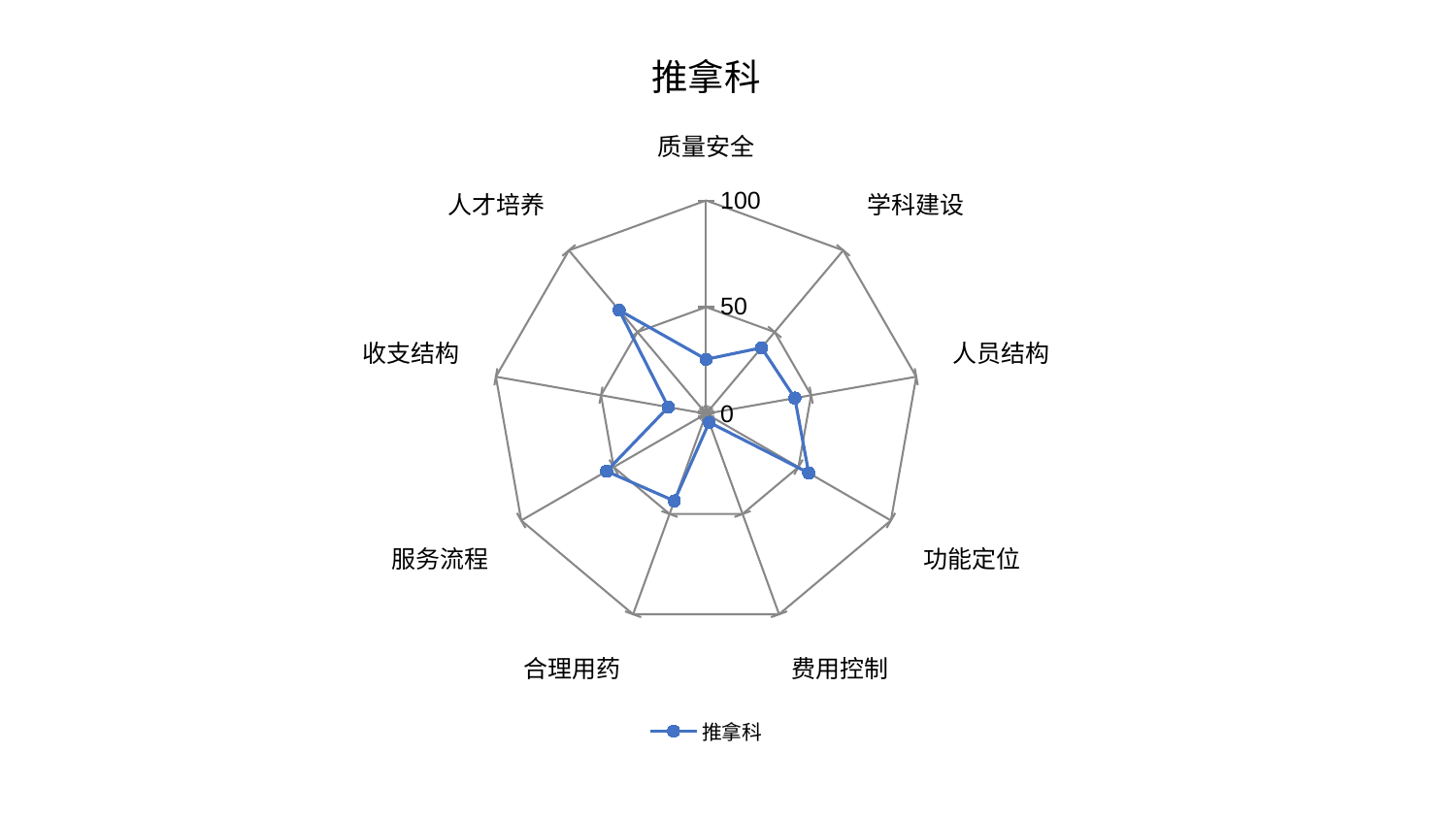

### Chart: 推拿科

| Category | 推拿科 |
|---|---|
| 质量安全 | 25.53605211076821 |
| 学科建设 | 40.437081208096394 |
| 人员结构 | 42.25467598576368 |
| 功能定位 | 55.5545612518397 |
| 费用控制 | 4.284647773373033 |
| 合理用药 | 43.47635922890699 |
| 服务流程 | 53.862371987476216 |
| 收支结构 | 17.978369457731862 |
| 人才培养 | 63.393666026457986 |
281